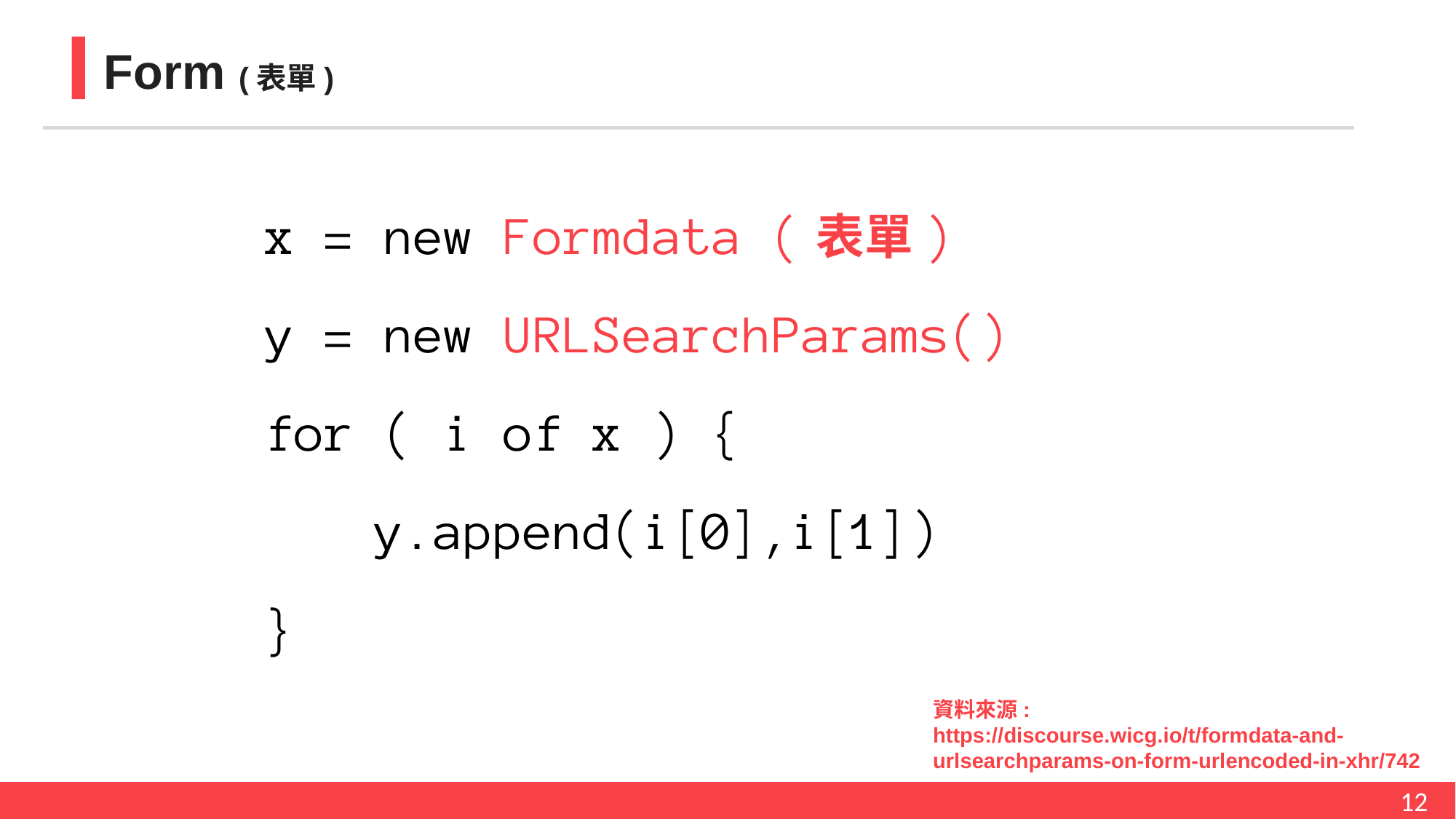

Form (表單)

x = new Formdata (表單)
y = new URLSearchParams()
for ( i of x ) {
	y.append(i[0],i[1])
}
資料來源:
https://discourse.wicg.io/t/formdata-and-urlsearchparams-on-form-urlencoded-in-xhr/742
12